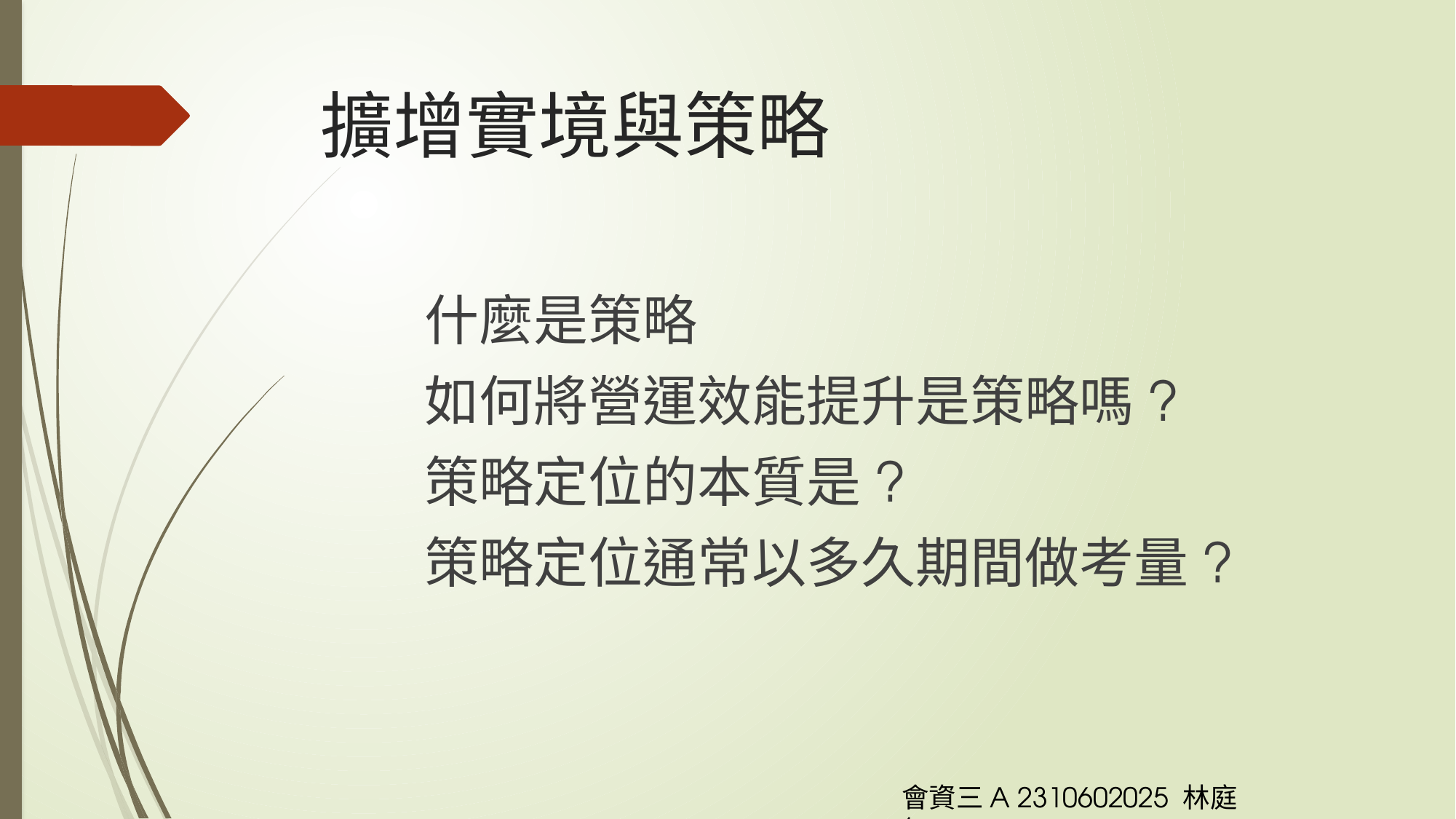

# 擴增實境與策略
什麼是策略
如何將營運效能提升是策略嗎?
策略定位的本質是?
策略定位通常以多久期間做考量?

會資三A 2310602025 林庭鈺